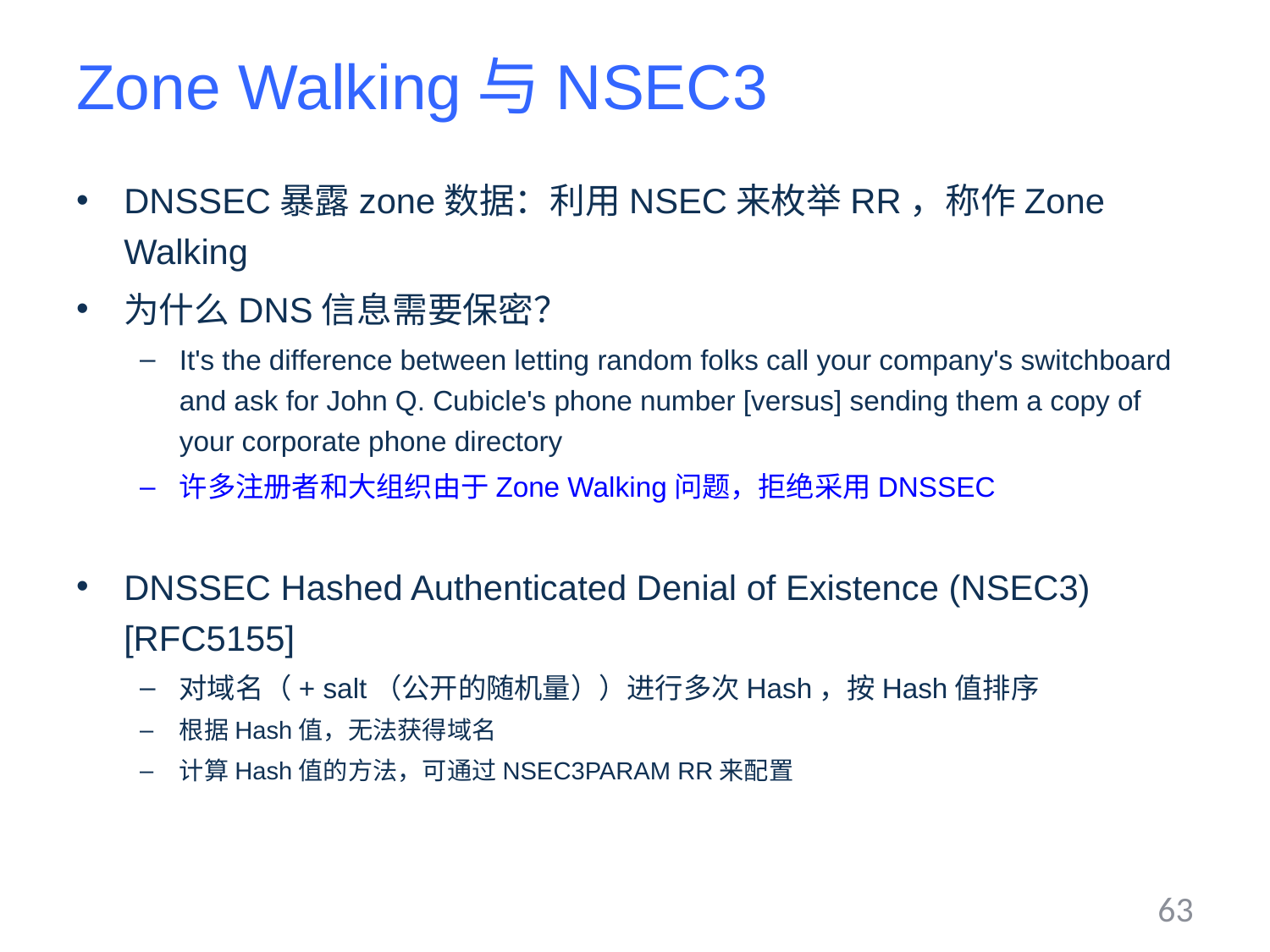

# Zone Walking与NSEC3
DNSSEC暴露zone数据：利用NSEC来枚举RR，称作Zone Walking
为什么DNS信息需要保密？
It's the difference between letting random folks call your company's switchboard and ask for John Q. Cubicle's phone number [versus] sending them a copy of your corporate phone directory
许多注册者和大组织由于Zone Walking问题，拒绝采用DNSSEC

DNSSEC Hashed Authenticated Denial of Existence (NSEC3) [RFC5155]
对域名（+ salt（公开的随机量））进行多次Hash，按Hash值排序
根据Hash值，无法获得域名
计算Hash值的方法，可通过NSEC3PARAM RR来配置

63